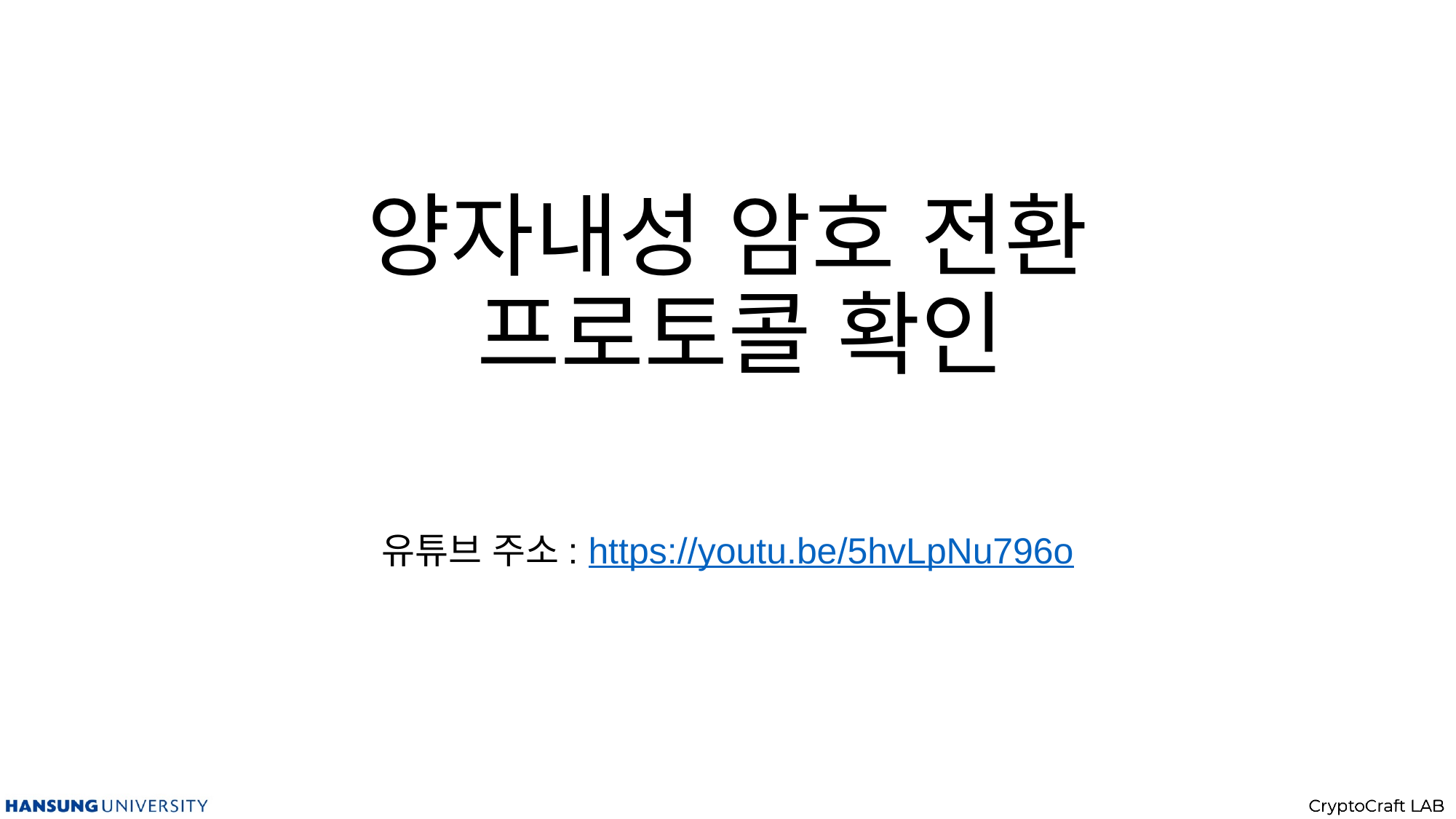

# 양자내성 암호 전환 프로토콜 확인
유튜브 주소: https://youtu.be/5hvLpNu796o